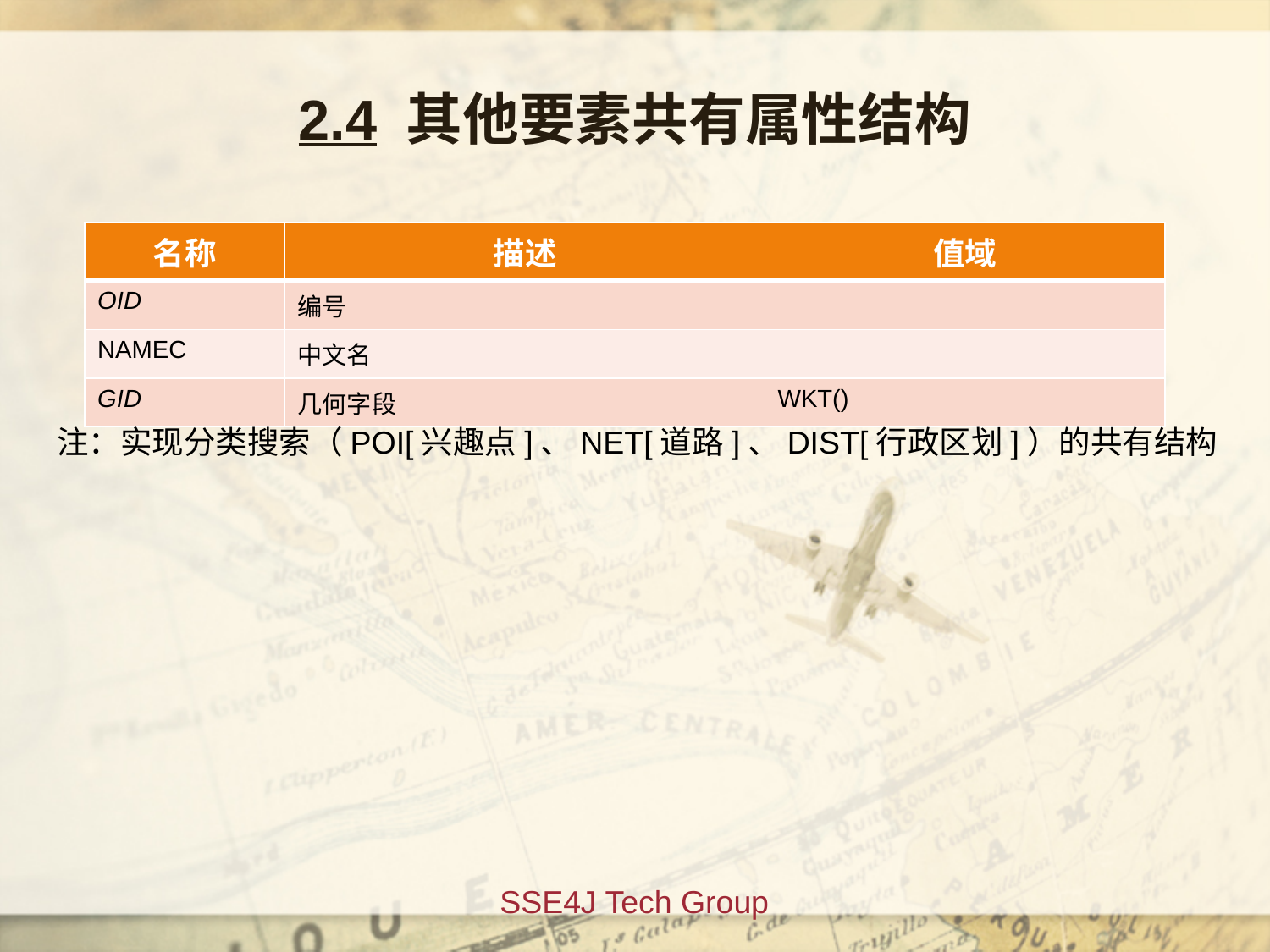

2.4 其他要素共有属性结构
| 名称 | 描述 | 值域 |
| --- | --- | --- |
| OID | 编号 |  |
| NAMEC | 中文名 |  |
| GID | 几何字段 | WKT() |
注：实现分类搜索（POI[兴趣点]、NET[道路]、DIST[行政区划]）的共有结构